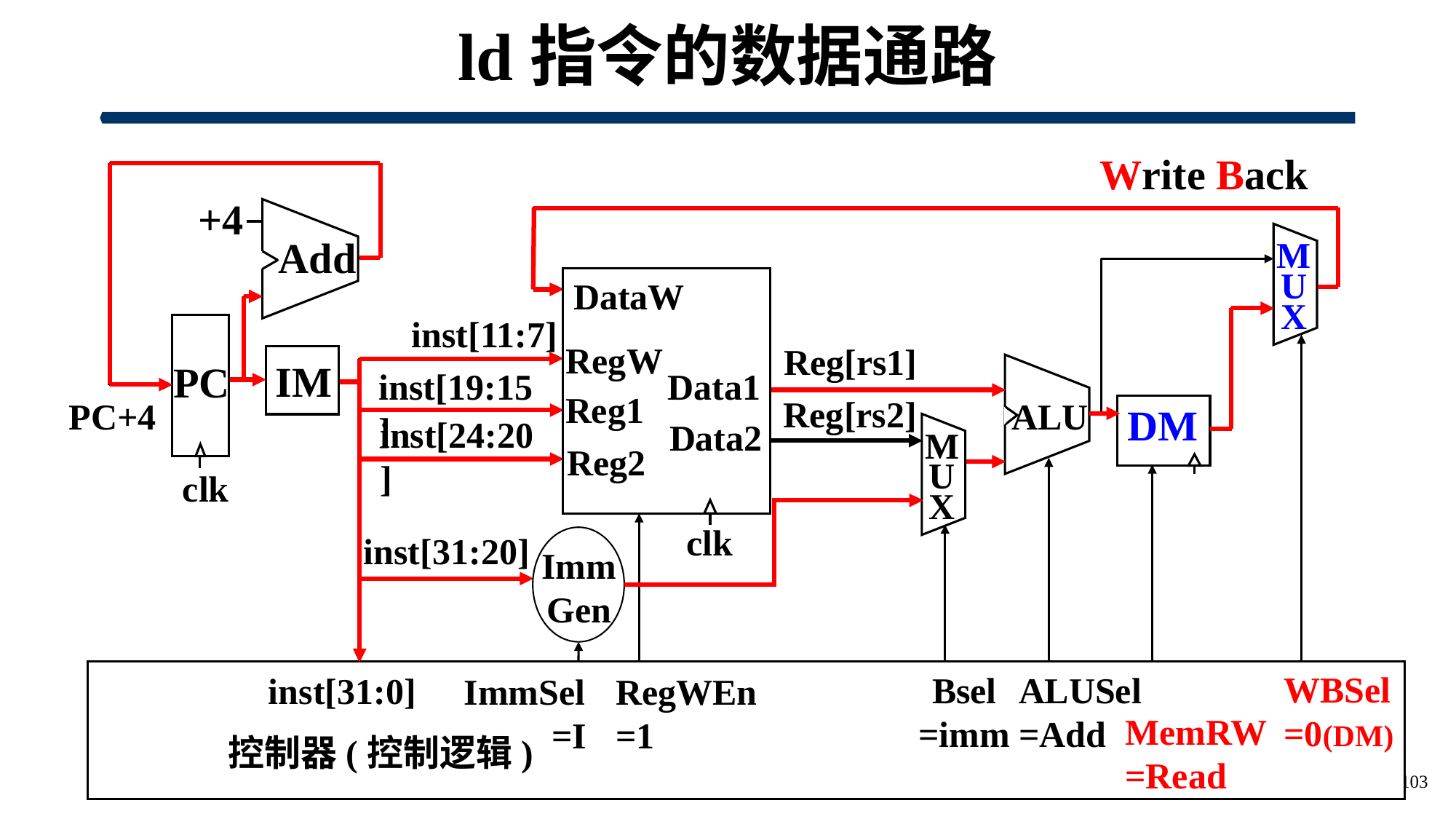

# ld指令的数据通路
Write Back

+4

Add
M
U
X

DataW

RegW
Data1
Reg1
Data2
Reg2

inst[11:7]

PC

clk
Reg[rs1]

IM

ALU
inst[19:15]
Reg[rs2]
PC+4
DM

inst[24:20]
M
U
X

clk
inst[31:20]

Imm
Gen

WBSel=0(DM)
Bsel
=imm
ALUSel
=Add
inst[31:0]
ImmSel
=I
RegWEn
=1
MemRW=Read
控制器(控制逻辑)
103